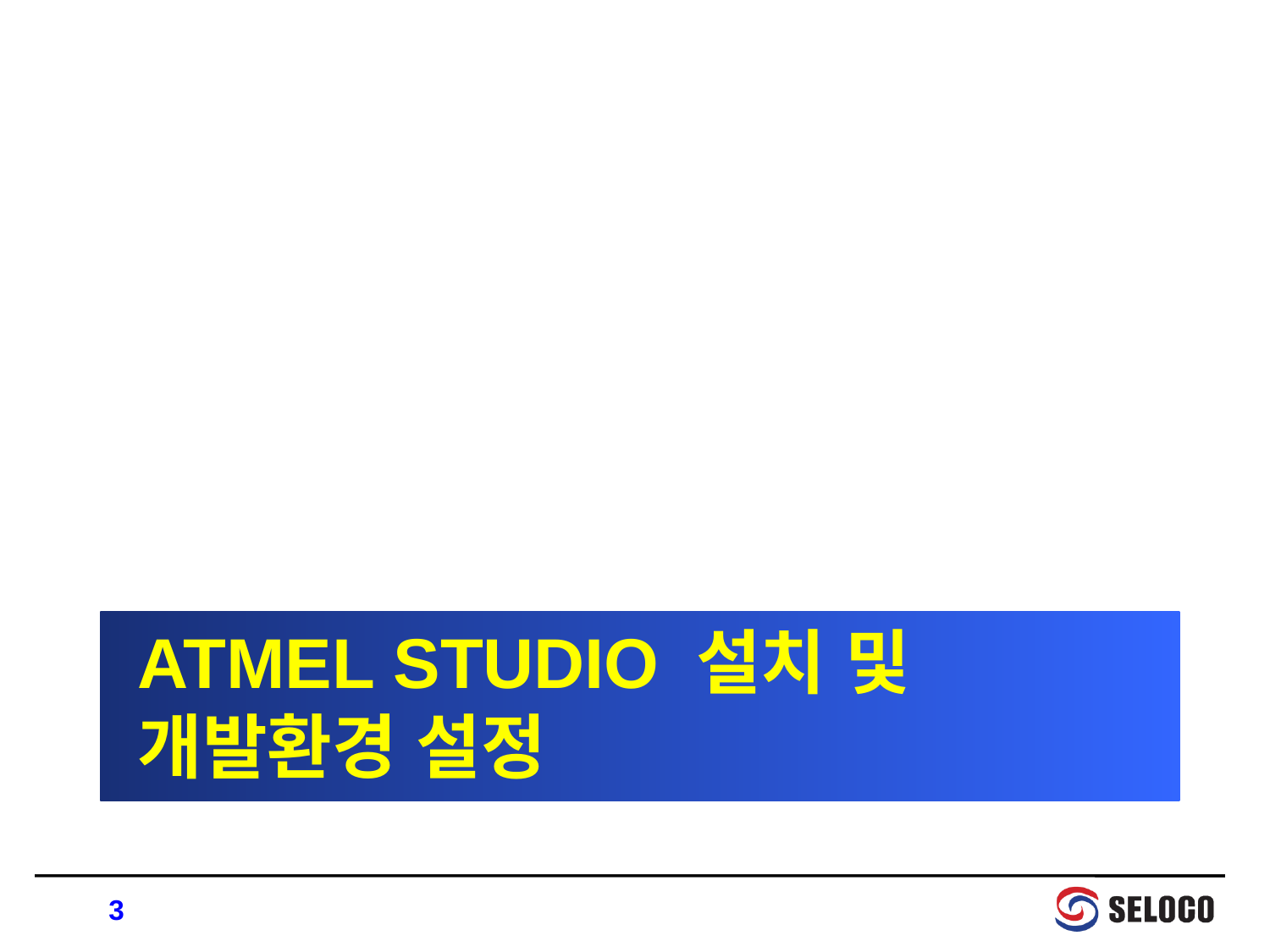

# Atmel Studio 설치 및 개발환경 설정
3